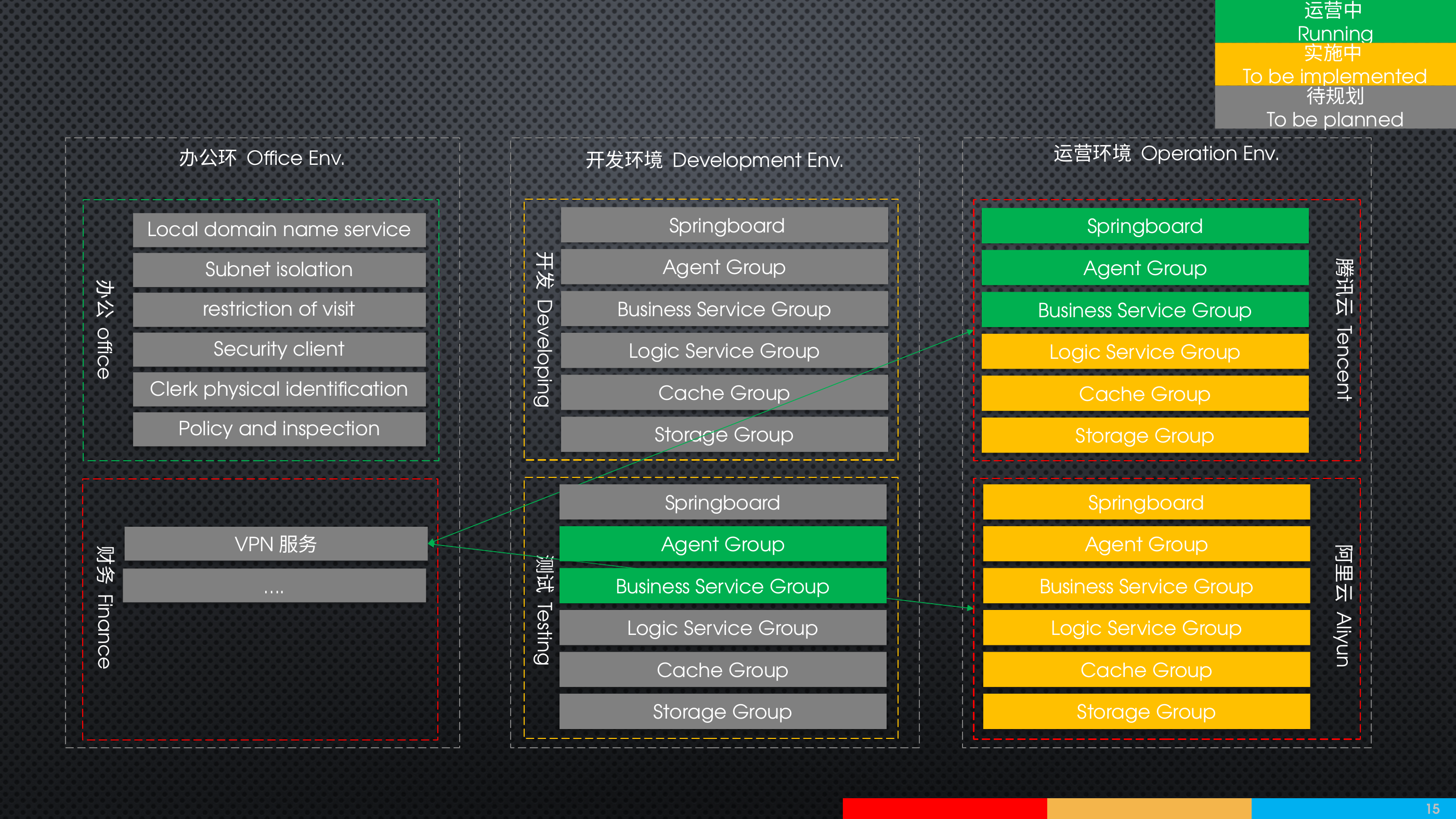

运营中
Running
实施中
To be implemented
待规划
To be planned
运营环境 Operation Env.

办公环 Office Env.
开发环境 Development Env.

Local domain name service
Subnet isolation
restriction of visit
Security client
Clerk physical identification
Policy and inspection
办公 office

开发 Developing

腾讯云 Tencent
 Springboard
Springboard
Agent Group
Agent Group
Business Service Group
Business Service Group
Logic Service Group
Logic Service Group
Cache Group
Cache Group
Storage Group
Storage Group
财务 Finance

阿里云 Aliyun
测试 Testing
Springboard
Springboard
Agent Group
Agent Group
VPN服务
Business Service Group
Business Service Group
….
Logic Service Group
Logic Service Group
Cache Group
Cache Group
Storage Group
Storage Group